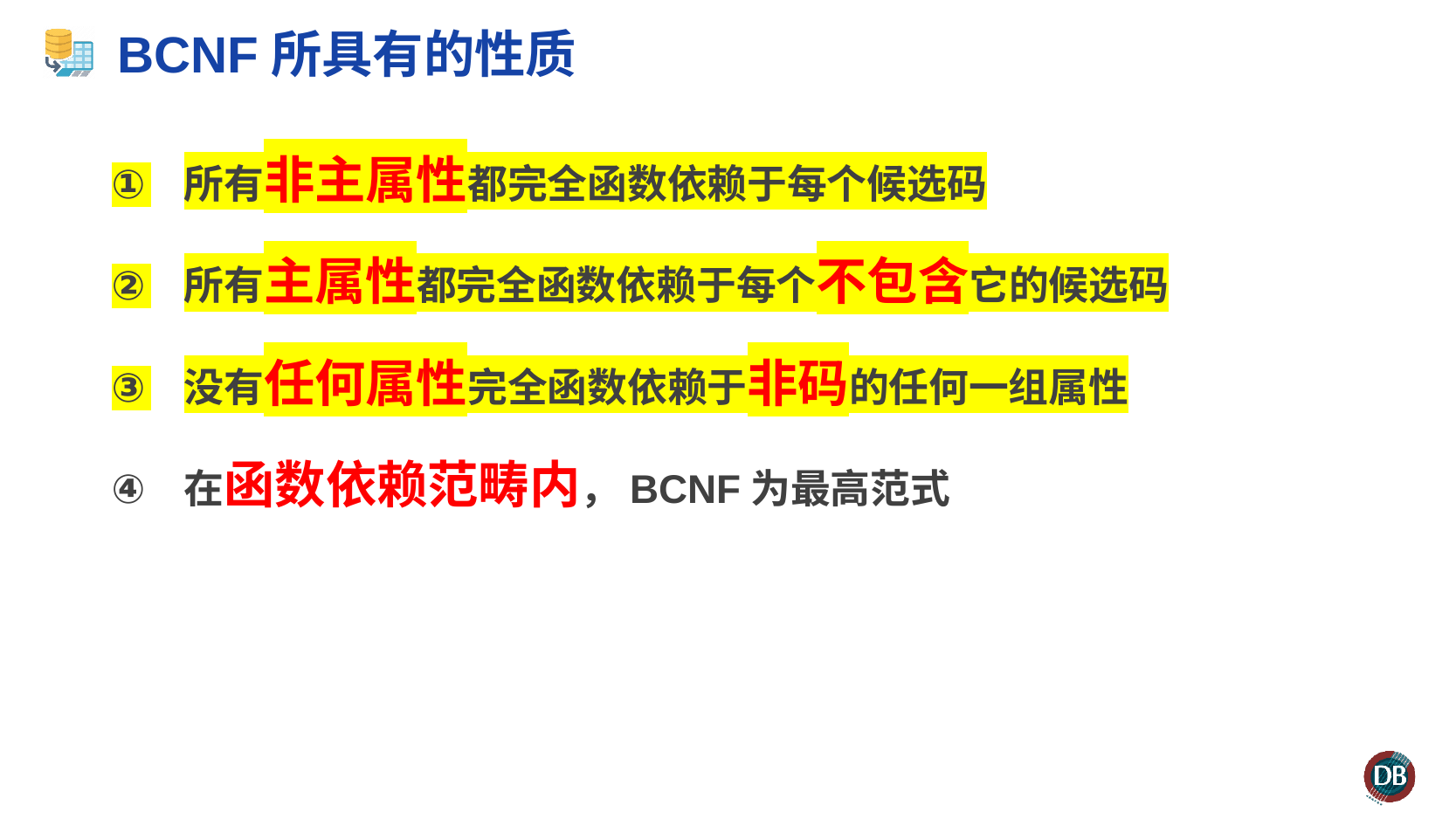

# BCNF所具有的性质
所有非主属性都完全函数依赖于每个候选码
所有主属性都完全函数依赖于每个不包含它的候选码
没有任何属性完全函数依赖于非码的任何一组属性
在函数依赖范畴内，BCNF为最高范式